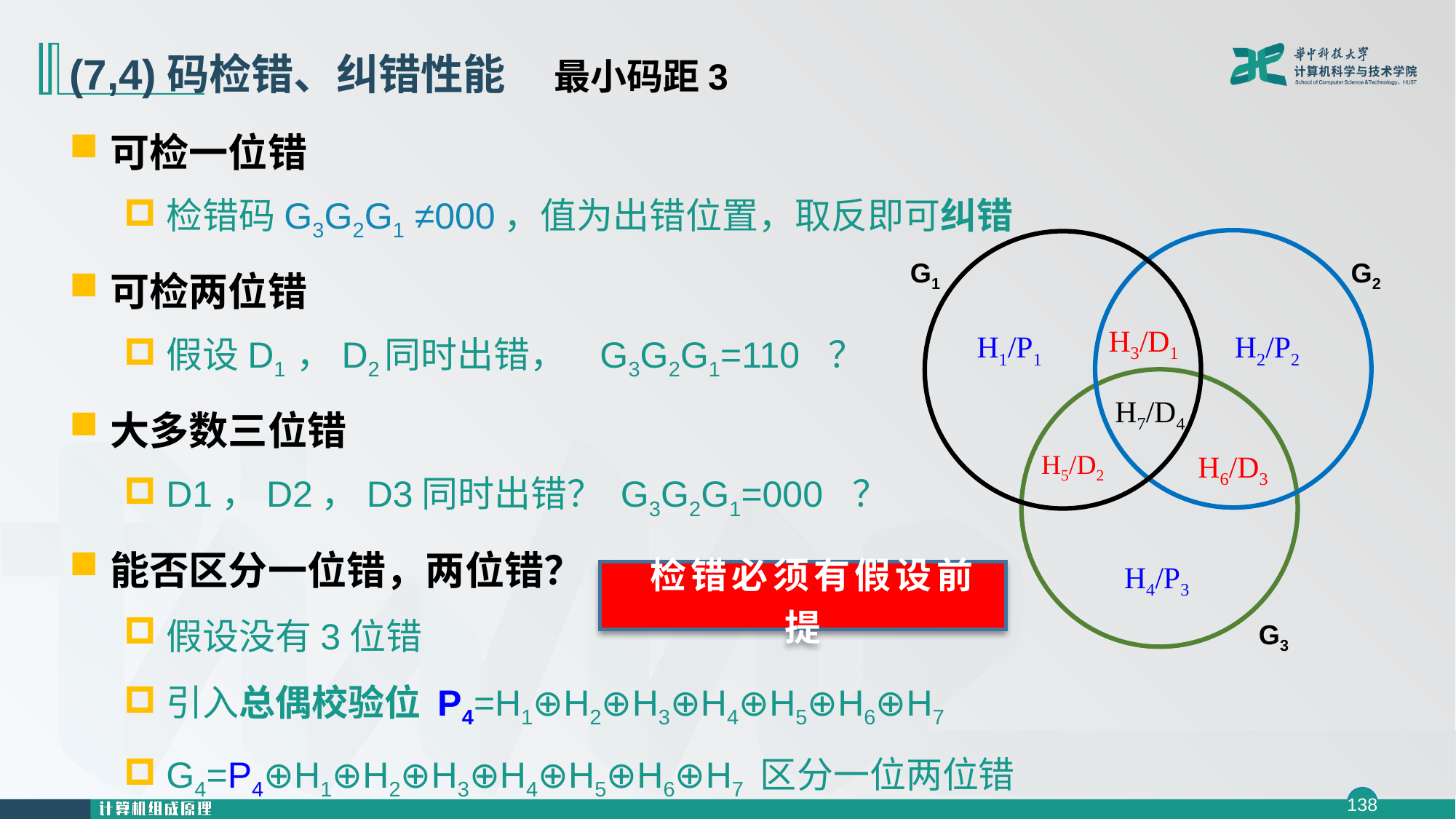

# (7,4)码检错、纠错性能     最小码距3
可检一位错
检错码G3G2G1 ≠000，值为出错位置，取反即可纠错
可检两位错
假设D1 ，D2同时出错，   G3G2G1=110  ？
大多数三位错
D1，D2，D3同时出错？ G3G2G1=000  ？
能否区分一位错，两位错？
假设没有3位错
引入总偶校验位 P4=H1⊕H2⊕H3⊕H4⊕H5⊕H6⊕H7
G4=P4⊕H1⊕H2⊕H3⊕H4⊕H5⊕H6⊕H7  区分一位两位错

G1
G2
H3/D1
H1/P1
H2/P2

H7/D4
H5/D2
H6/D3
H4/P3
G3
 检错必须有假设前提